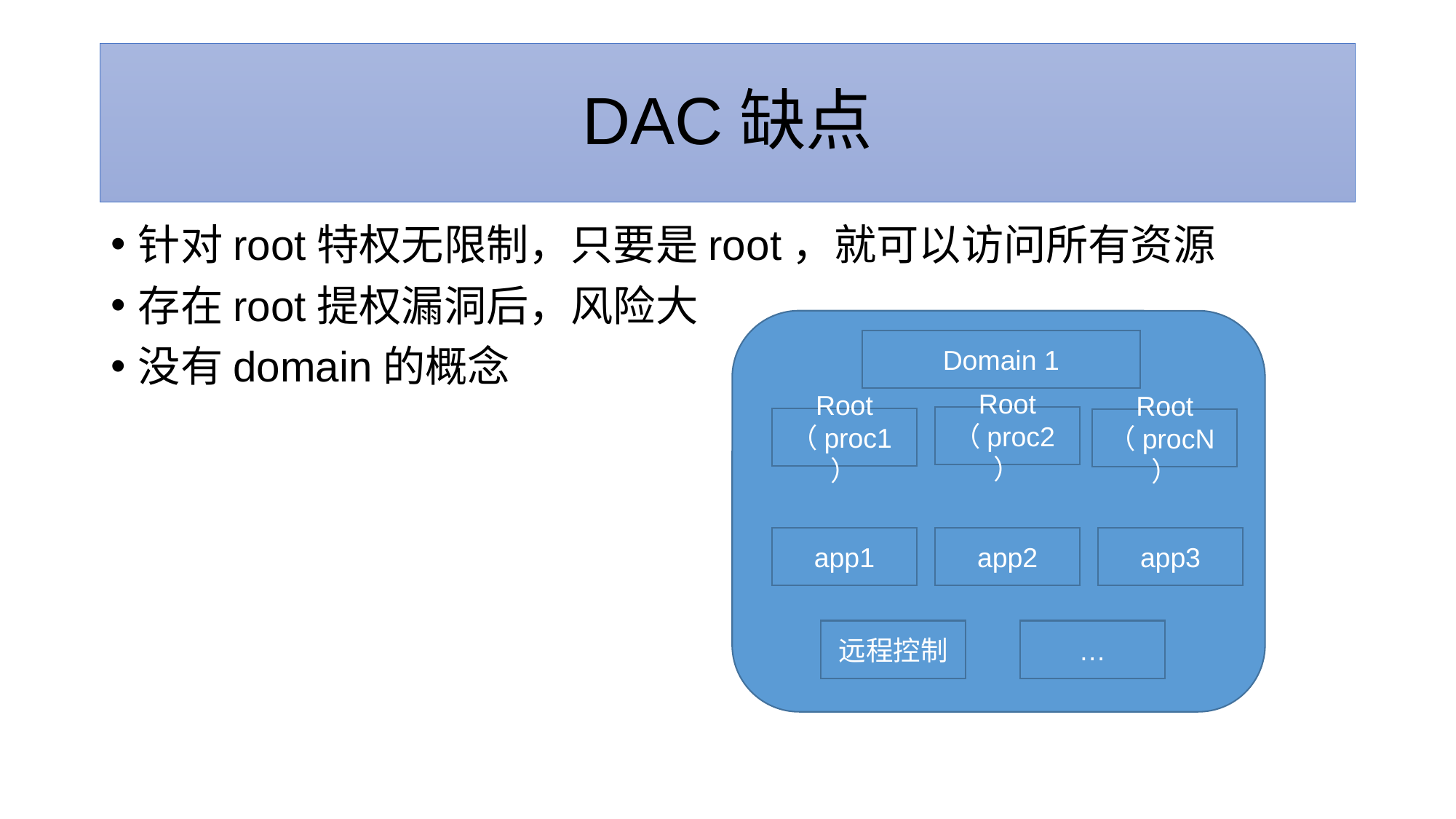

# DAC缺点
针对root特权无限制，只要是root，就可以访问所有资源
存在root提权漏洞后，风险大
没有domain的概念

Domain 1
Root
（proc2）
Root
（proc1）
Root
（procN）
app1
app2
app3
…
远程控制